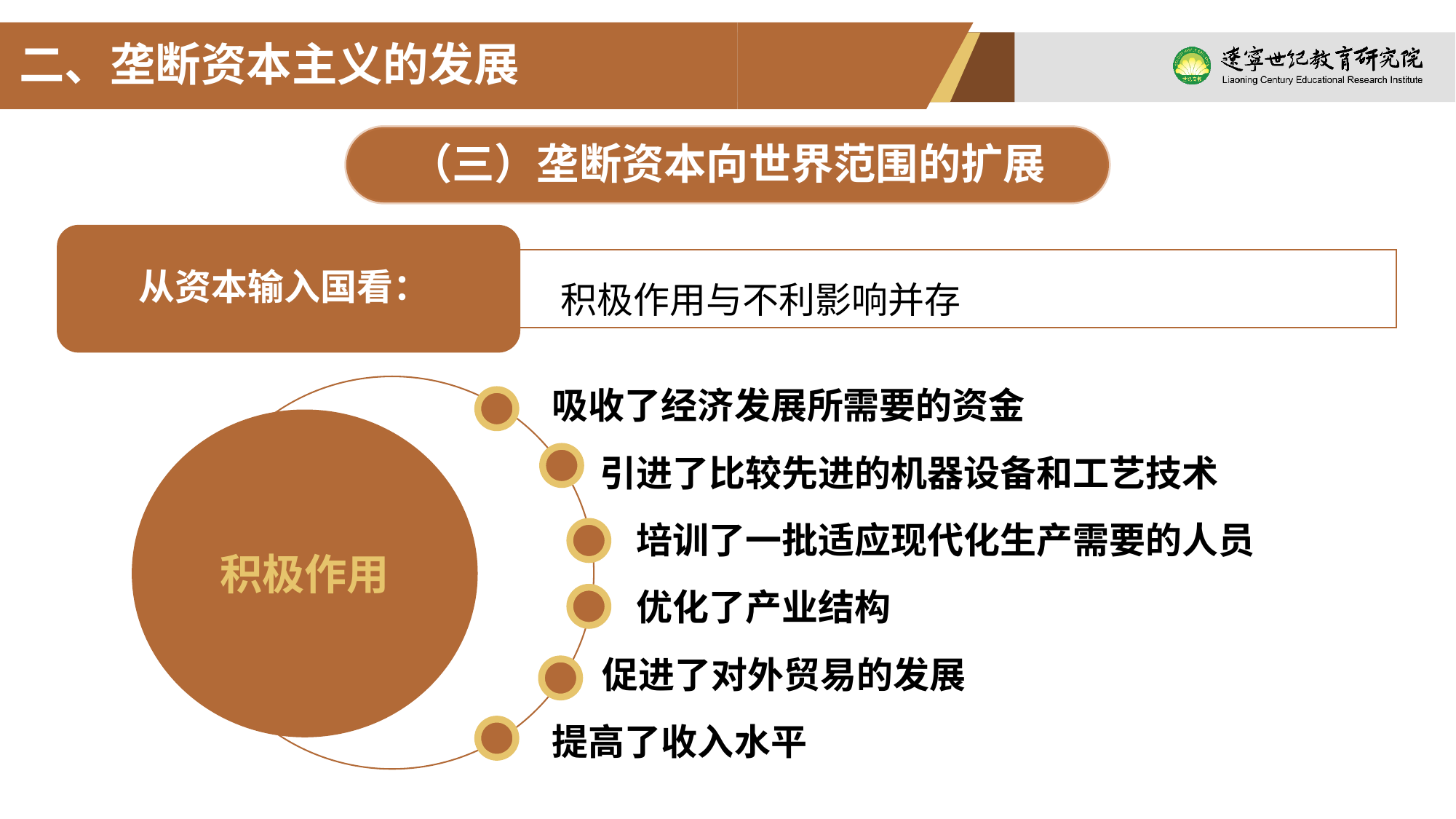

二、垄断资本主义的发展
（三）垄断资本向世界范围的扩展
从资本输入国看：
             积极作用与不利影响并存

吸收了经济发展所需要的资金

引进了比较先进的机器设备和工艺技术

培训了一批适应现代化生产需要的人员

积极作用
优化了产业结构

促进了对外贸易的发展

提高了收入水平